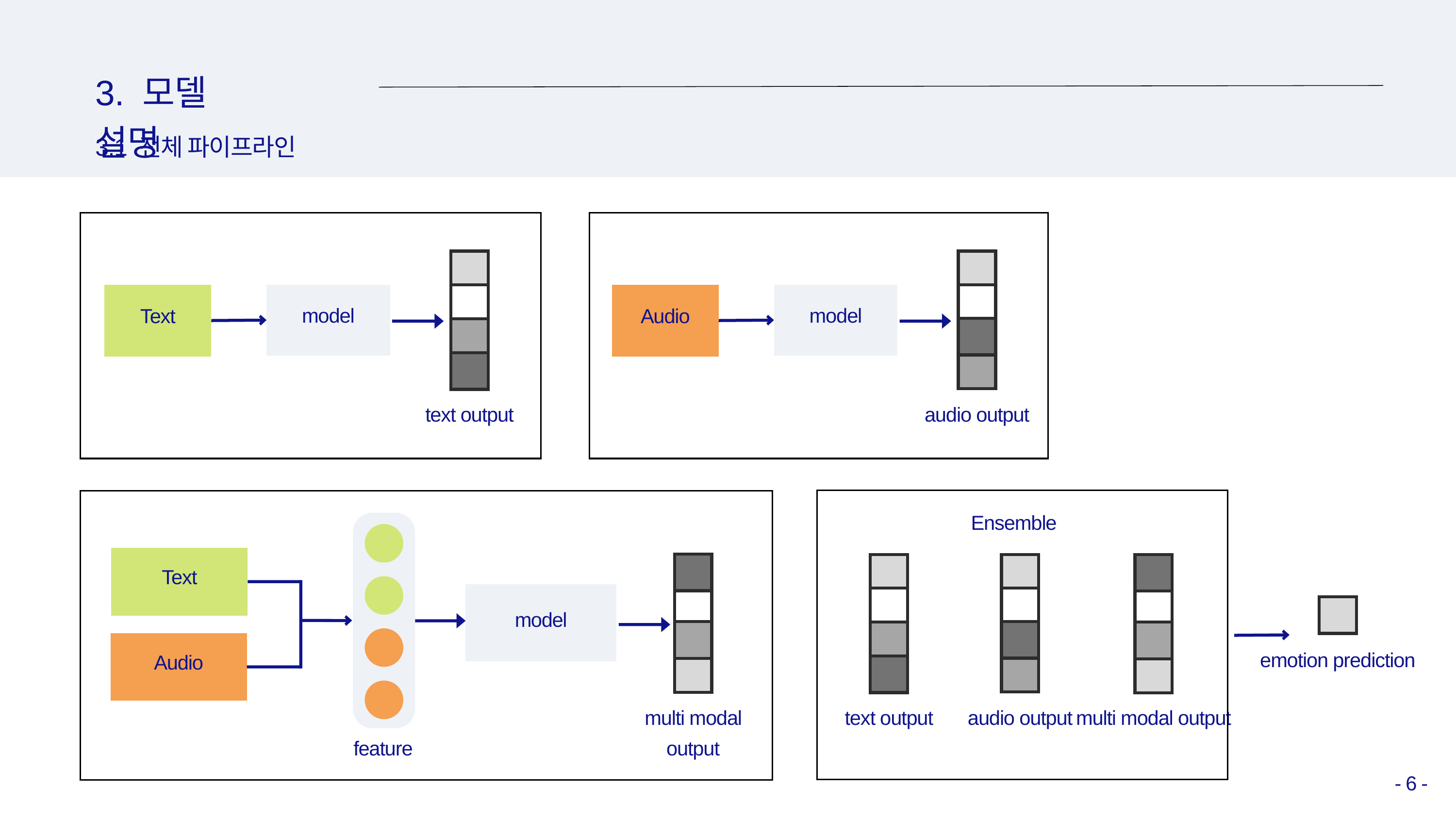

3. 모델 설명

3.1 전체 파이프라인

Text

model

Audio

model

text output
audio output

Ensemble

Text

model

Audio

emotion prediction

text output
audio output
multi modal output
multi modal output
feature
- 6 -